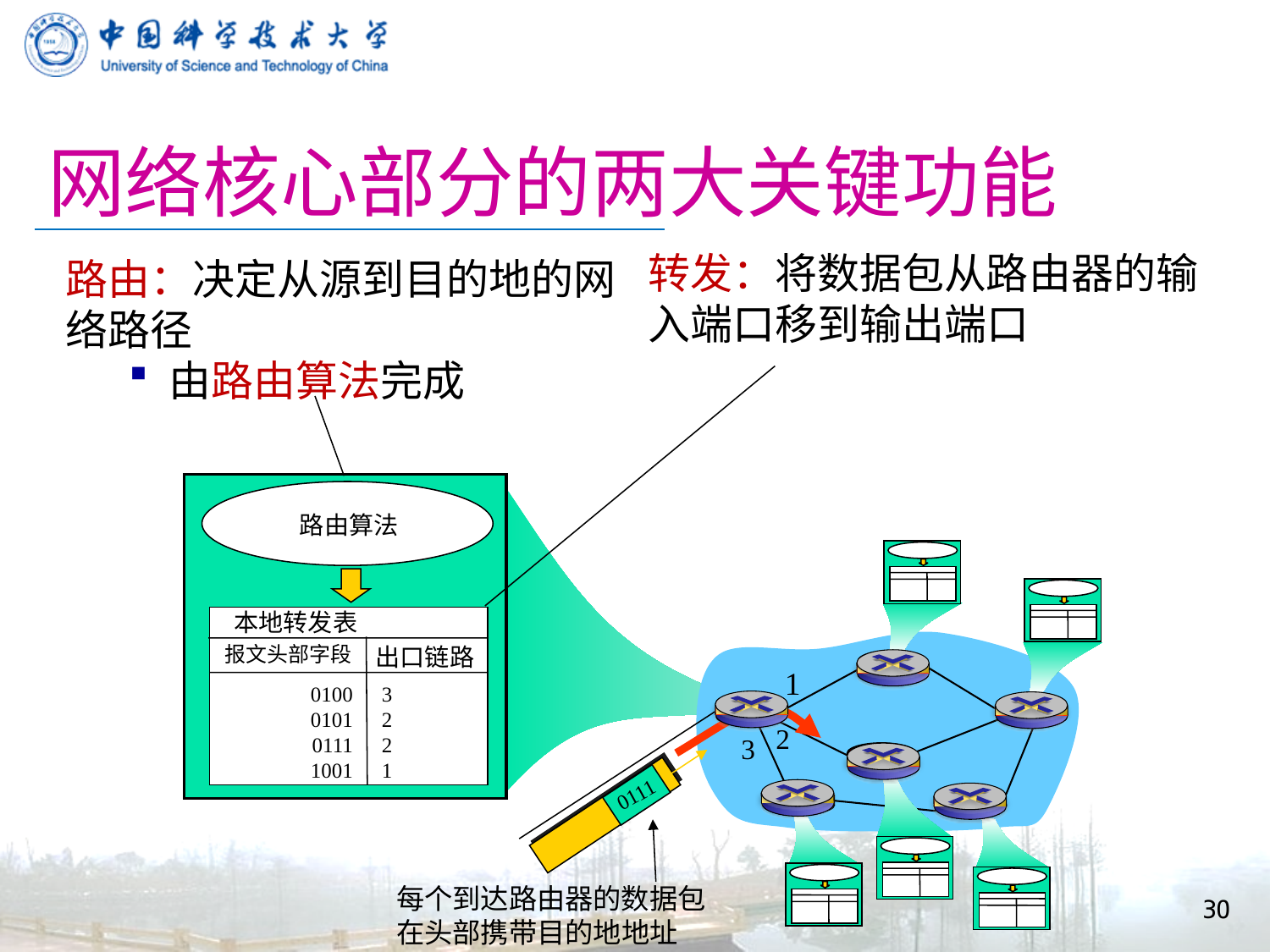

# 网络核心部分的两大关键功能
转发：将数据包从路由器的输入端口移到输出端口

路由：决定从源到目的地的网络路径
由路由算法完成

路由算法

本地转发表

报文头部字段
出口链路

0100
0101
0111
1001
3
2
2
1

1

2

3

0111

每个到达路由器的数据包
在头部携带目的地地址

30